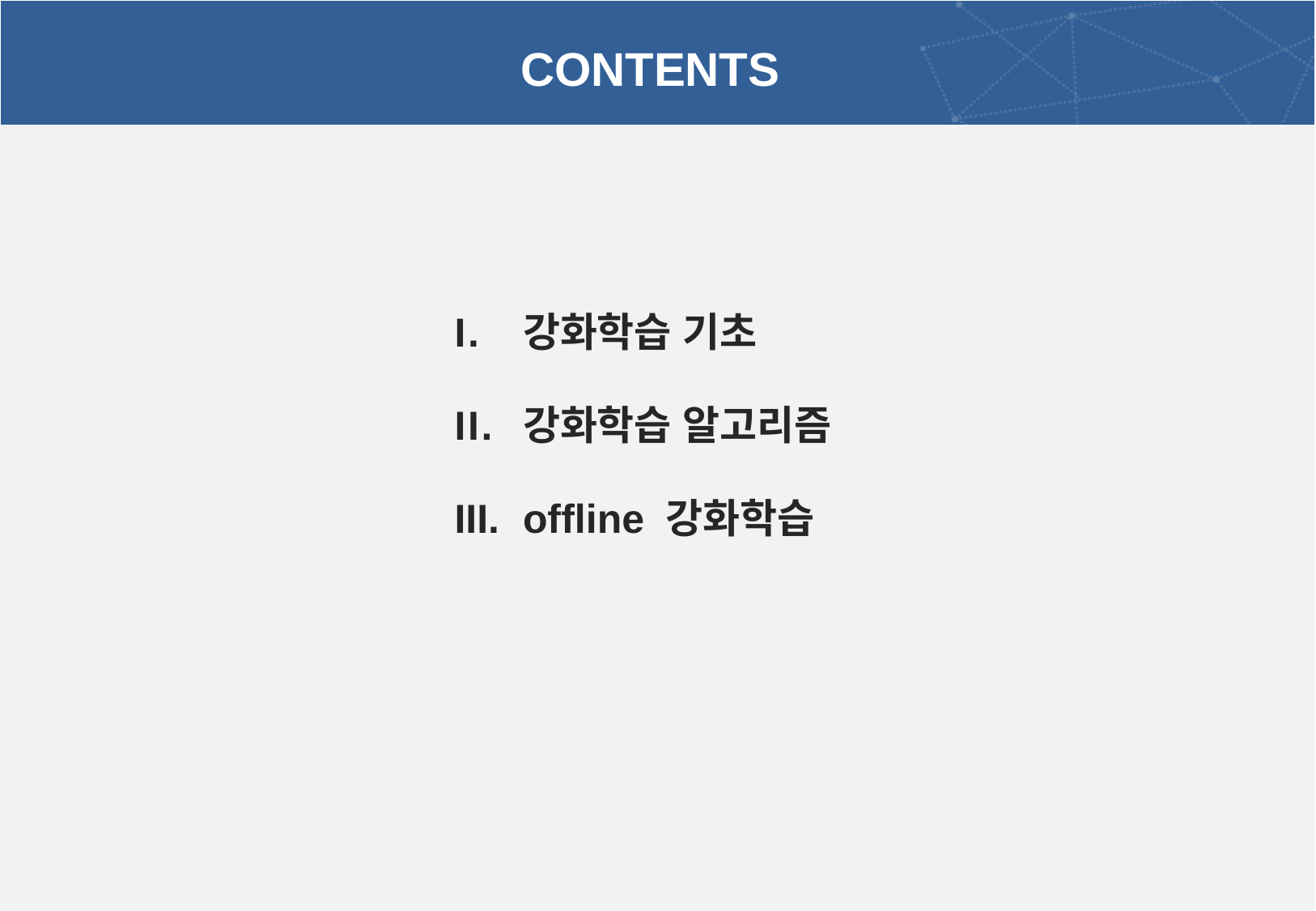

CONTENTS
강화학습 기초
강화학습 알고리즘
offline 강화학습